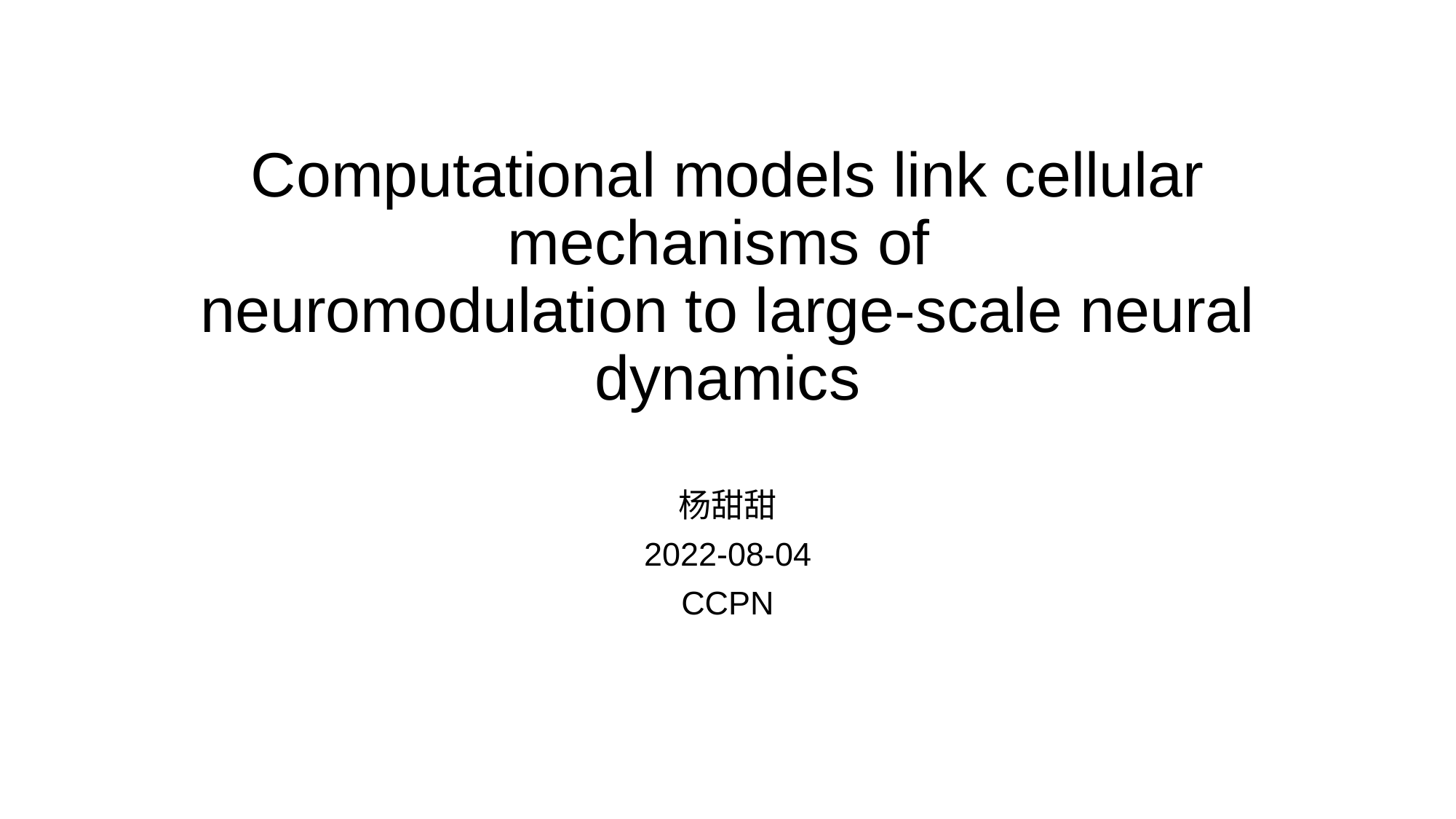

# Computational models link cellular mechanisms of neuromodulation to large-scale neural dynamics

杨甜甜
2022-08-04
CCPN